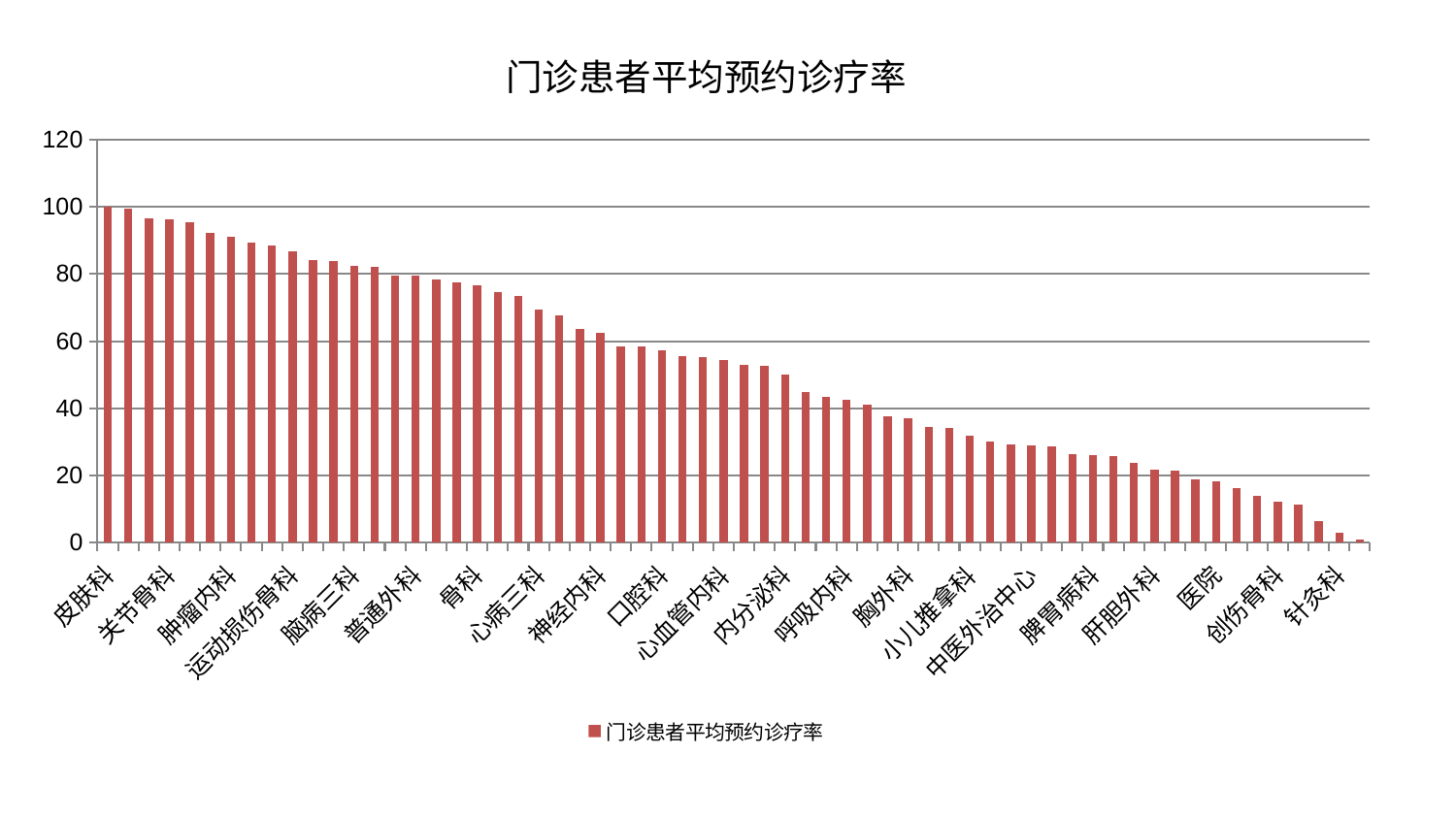

### Chart: 门诊患者平均预约诊疗率

| Category | 门诊患者平均预约诊疗率 |
|---|---|
| 皮肤科 | 99.99999999999999 |
| 肝病科 | 99.383240272874 |
| 消化内科 | 96.5024851179866 |
| 关节骨科 | 96.33267626457409 |
| 小儿骨科 | 95.36555029328699 |
| 血液科 | 92.28220072565985 |
| 肿瘤内科 | 90.96699701013071 |
| 肾病科 | 89.2264395254586 |
| 东区肾病科 | 88.45802271855774 |
| 运动损伤骨科 | 86.73404507864231 |
| 心病二科 | 84.1929957769361 |
| 肾脏内科 | 83.79267587238238 |
| 脑病三科 | 82.3575218856159 |
| 乳腺甲状腺外科 | 82.0557844397405 |
| 妇二科 | 79.53220924597049 |
| 普通外科 | 79.52899530483796 |
| 脾胃科消化科合并 | 78.24991250702384 |
| 西区重症医学科 | 77.46045218199758 |
| 骨科 | 76.6036127607982 |
| 儿科 | 74.50804192301028 |
| 泌尿外科 | 73.55121029107607 |
| 心病三科 | 69.44796585841084 |
| 脑病一科 | 67.5487633928262 |
| 综合内科 | 63.64096439938505 |
| 神经内科 | 62.45868284793138 |
| 妇科 | 58.48551651960244 |
| 耳鼻喉科 | 58.355359360491775 |
| 口腔科 | 57.40765109596819 |
| 推拿科 | 55.45091517298666 |
| 肛肠科 | 55.25894816082716 |
| 心血管内科 | 54.507318281265285 |
| 神经外科 | 52.89845447586524 |
| 脊柱骨科 | 52.67206365109925 |
| 内分泌科 | 50.10390762921179 |
| 风湿病科 | 44.85353318575535 |
| 心病一科 | 43.27907037018704 |
| 呼吸内科 | 42.55550377870475 |
| 东区重症医学科 | 41.114389702067605 |
| 老年医学科 | 37.49187748655828 |
| 胸外科 | 36.92692102821938 |
| 心病四科 | 34.557456753510145 |
| 重症医学科 | 34.11437755887957 |
| 小儿推拿科 | 31.89269913979591 |
| 身心医学科 | 30.162156347303693 |
| 治未病中心 | 29.12377969145745 |
| 中医外治中心 | 28.839024103312713 |
| 周围血管科 | 28.722576756075046 |
| 男科 | 26.383135343118685 |
| 脾胃病科 | 26.000250051874715 |
| 中医经典科 | 25.690454791714853 |
| 显微骨科 | 23.8350315393761 |
| 肝胆外科 | 21.647754572937462 |
| 美容皮肤科 | 21.44299277136602 |
| 妇科妇二科合并 | 18.783505413168108 |
| 医院 | 18.29728064468849 |
| 微创骨科 | 16.25114000808842 |
| 眼科 | 14.022607340922727 |
| 创伤骨科 | 12.078940166430343 |
| 脑病二科 | 11.475961993889493 |
| 产科 | 6.543127462703034 |
| 针灸科 | 2.957098725829212 |
| 康复科 | 1.0339712147521924 |
267